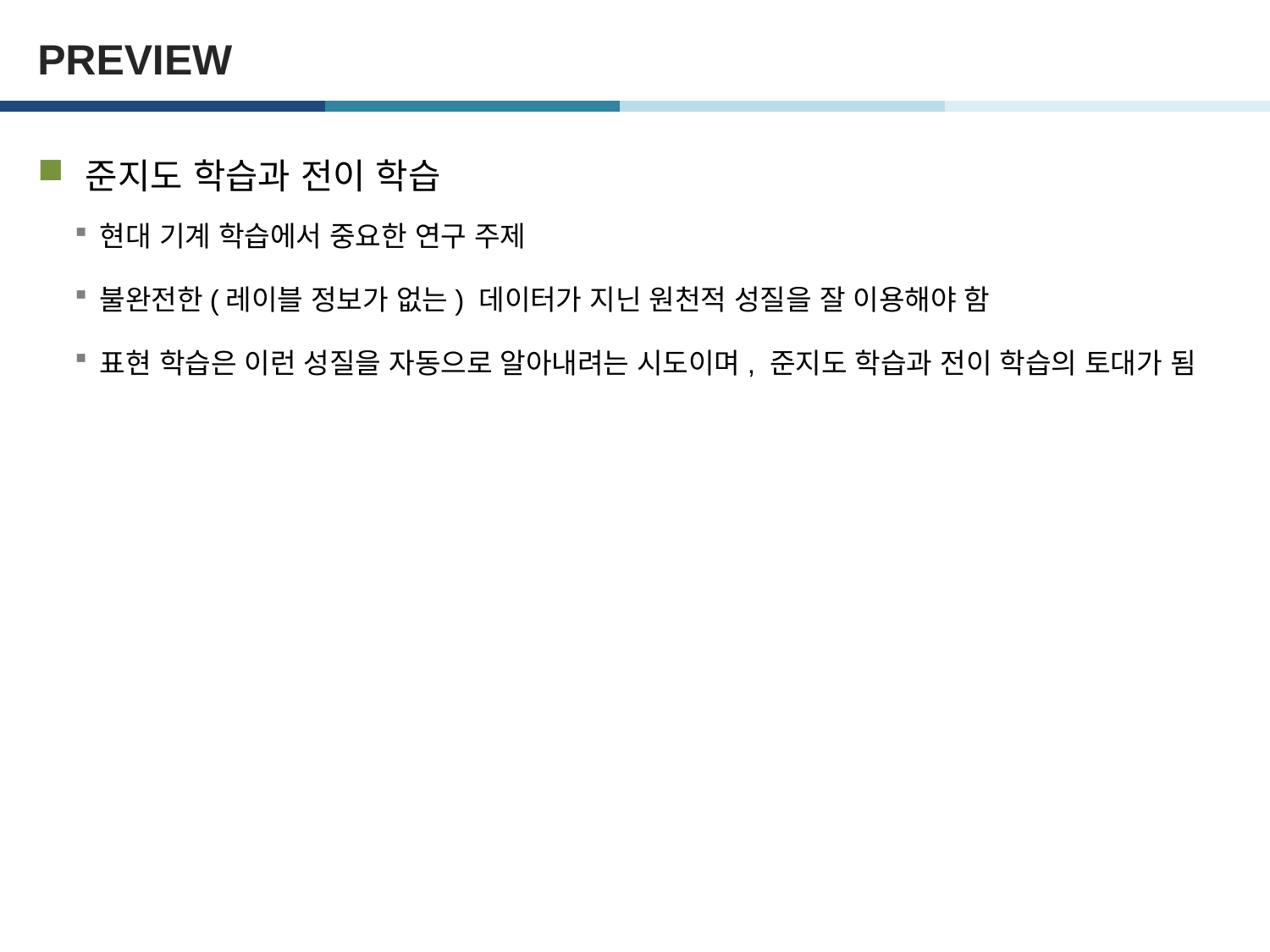

# PREVIEW
준지도 학습과 전이 학습
현대 기계 학습에서 중요한 연구 주제
불완전한(레이블 정보가 없는) 데이터가 지닌 원천적 성질을 잘 이용해야 함
표현 학습은 이런 성질을 자동으로 알아내려는 시도이며, 준지도 학습과 전이 학습의 토대가 됨